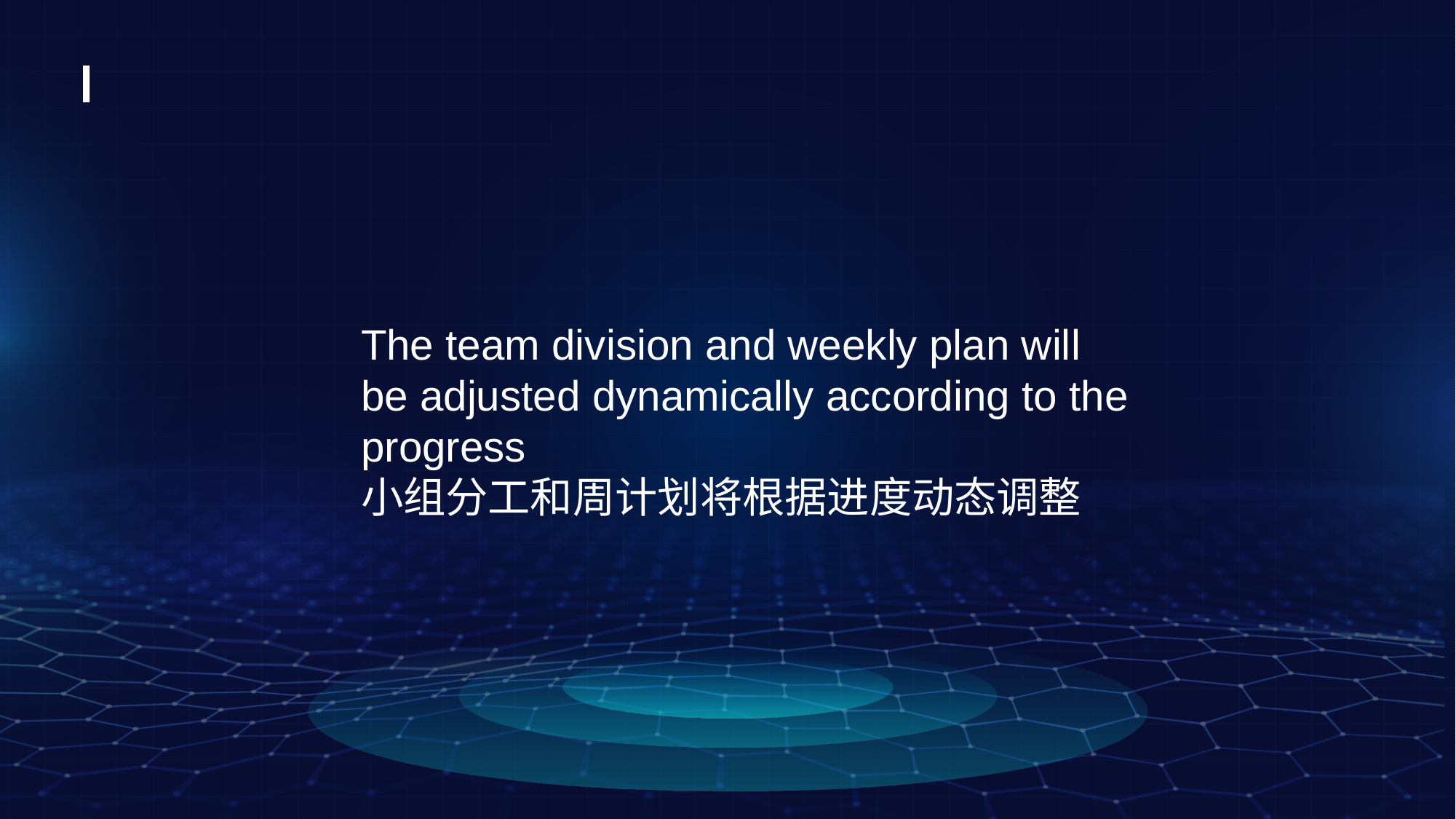

The team division and weekly plan will be adjusted dynamically according to the progress
小组分工和周计划将根据进度动态调整